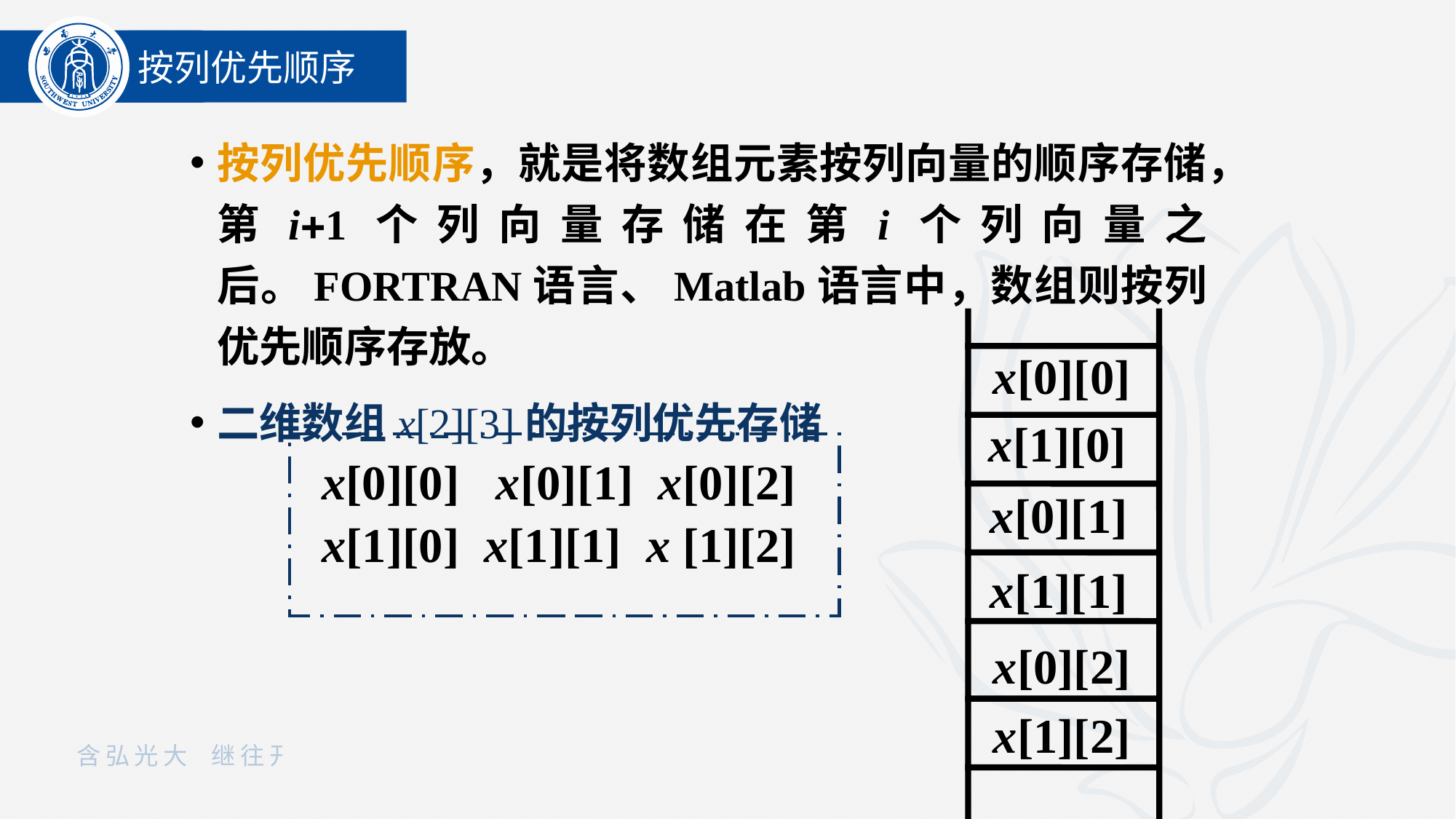

按列优先顺序
按列优先顺序，就是将数组元素按列向量的顺序存储，第i+1个列向量存储在第i个列向量之后。FORTRAN语言、Matlab语言中，数组则按列优先顺序存放。
二维数组x[2][3]的按列优先存储

x[0][0]
x[1][0]

x[0][1]

x[1][1]

x[0][2]

x[1][2]

      x[0][0]   x[0][1]  x[0][2]
      x[1][0]  x[1][1]  x [1][2]